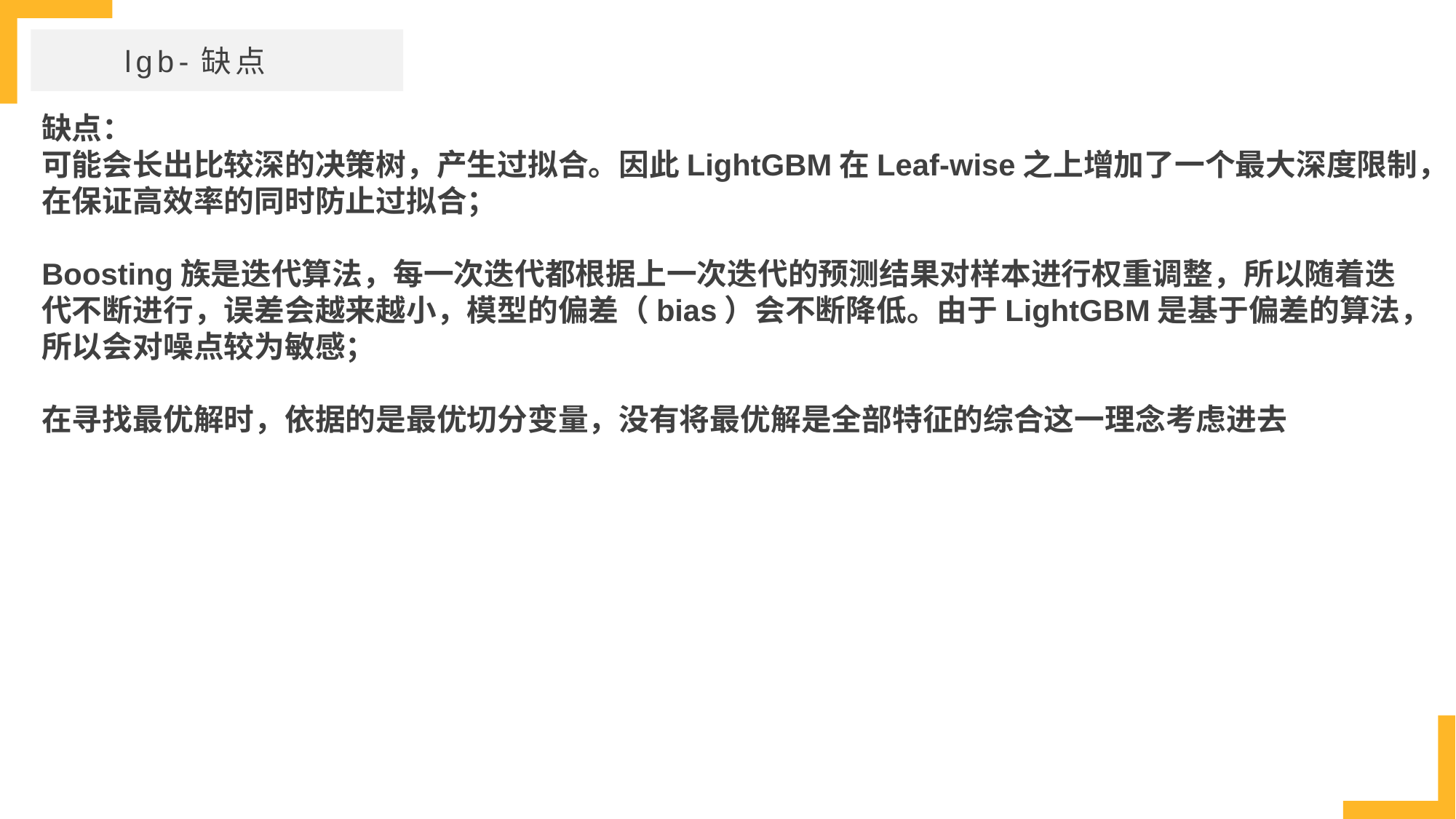

lgb-缺点
缺点：
可能会长出比较深的决策树，产生过拟合。因此LightGBM在Leaf-wise之上增加了一个最大深度限制，在保证高效率的同时防止过拟合；

Boosting族是迭代算法，每一次迭代都根据上一次迭代的预测结果对样本进行权重调整，所以随着迭代不断进行，误差会越来越小，模型的偏差（bias）会不断降低。由于LightGBM是基于偏差的算法，所以会对噪点较为敏感；

在寻找最优解时，依据的是最优切分变量，没有将最优解是全部特征的综合这一理念考虑进去